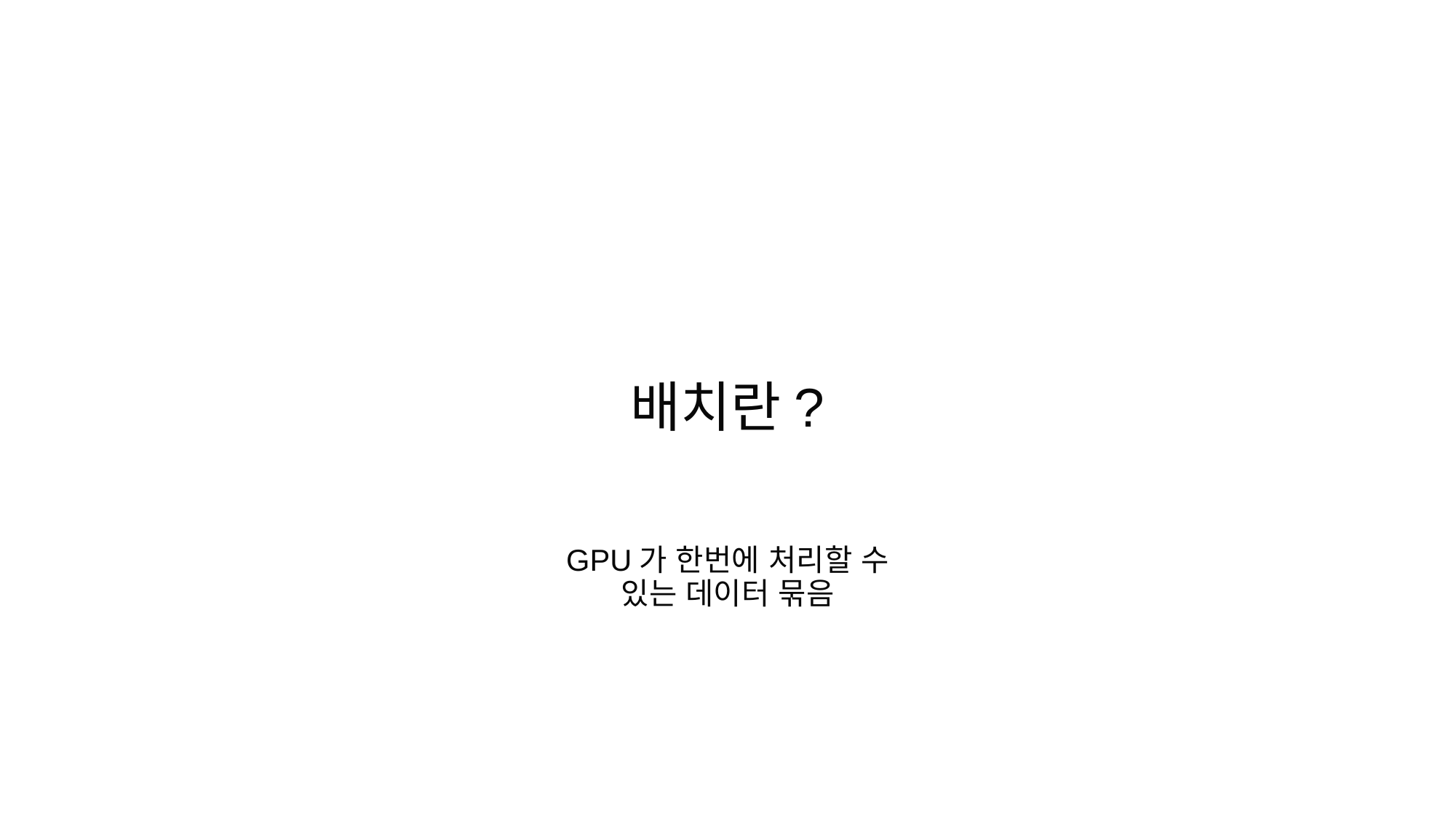

# 배치란?
GPU가 한번에 처리할 수 있는 데이터 묶음